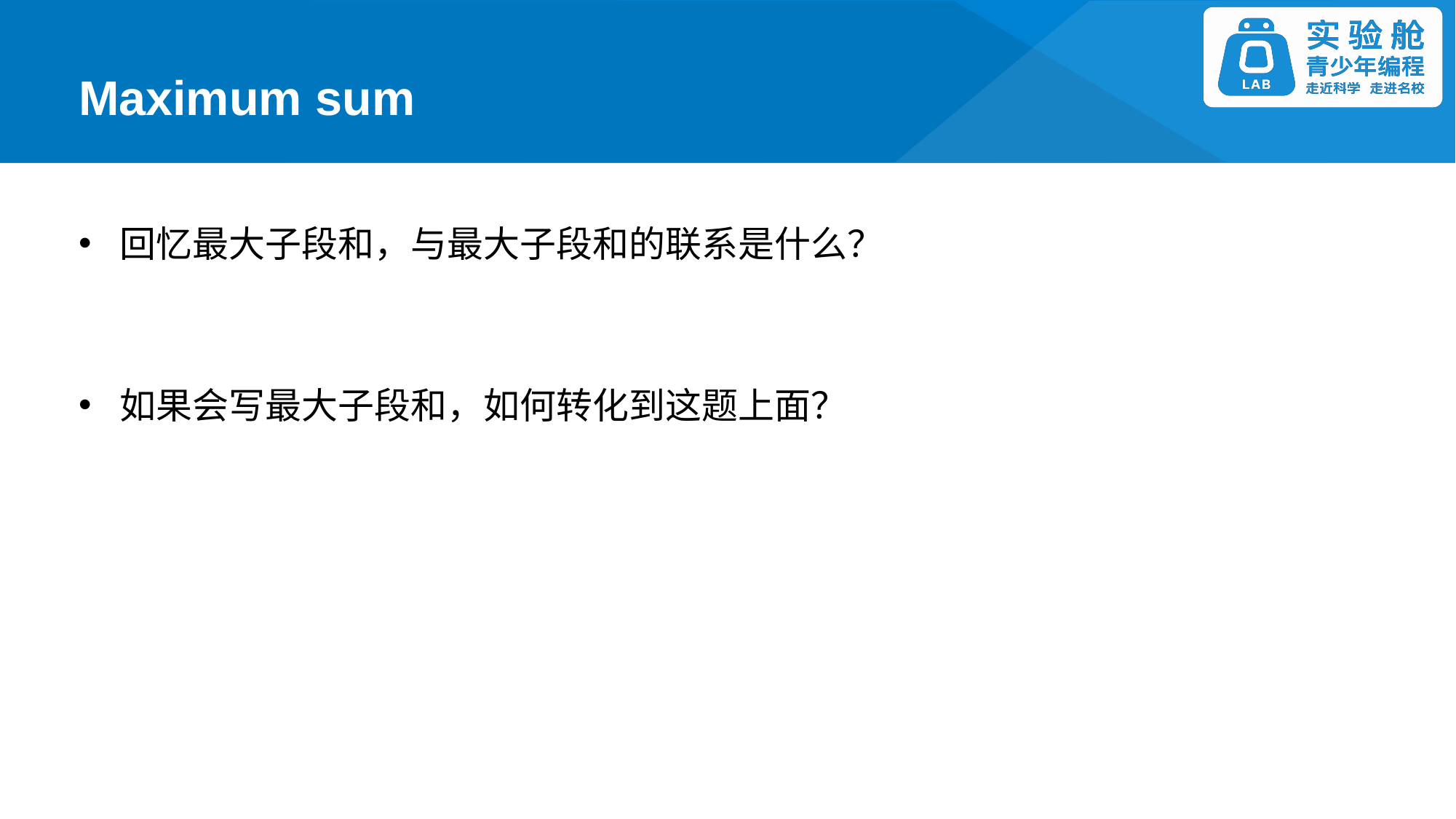

Maximum sum
回忆最大子段和，与最大子段和的联系是什么？

如果会写最大子段和，如何转化到这题上面？